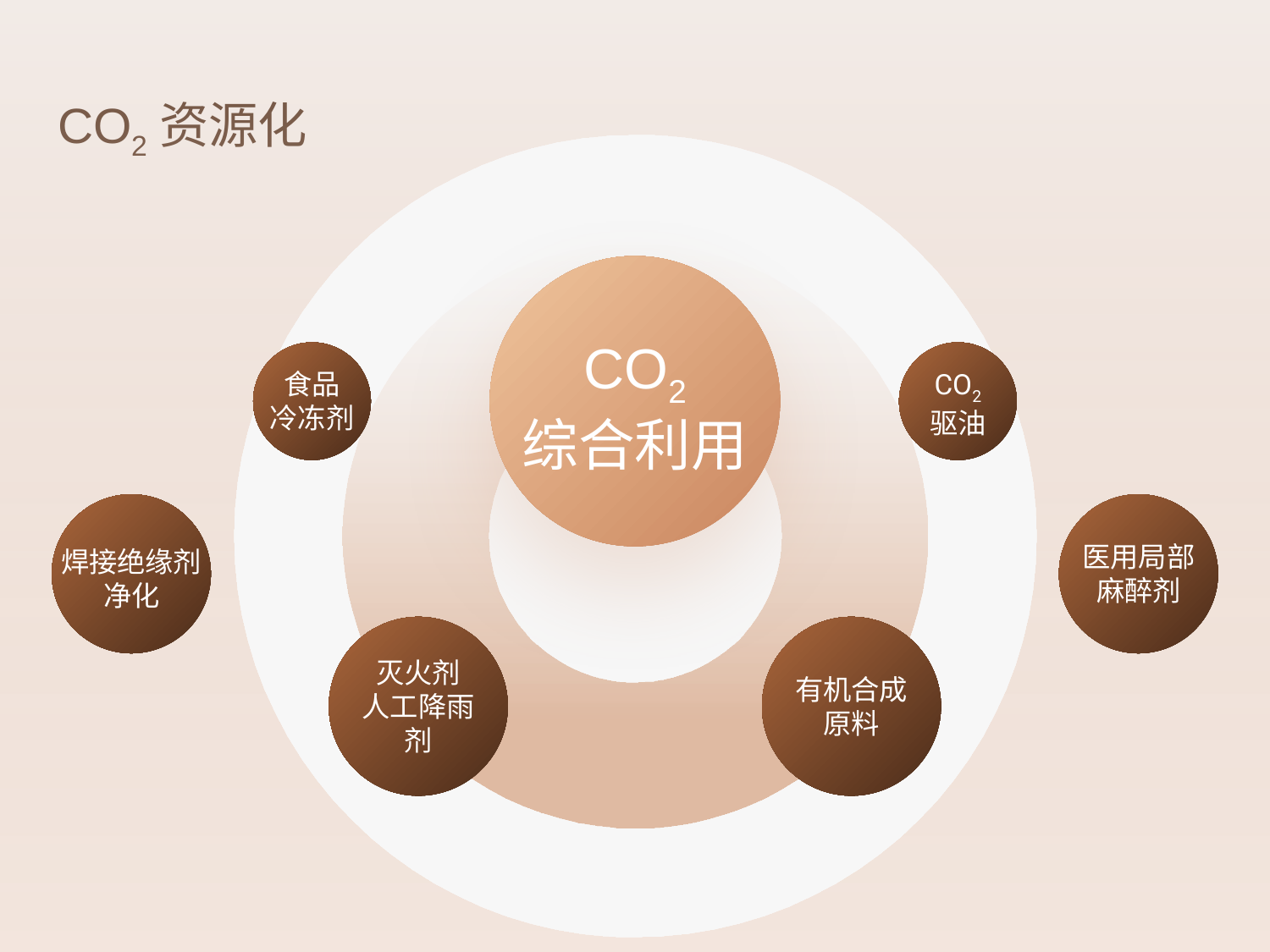

CO2资源化

CO2
综合利用

食品
冷冻剂
CO2
驱油

医用局部
麻醉剂
焊接绝缘剂
净化

灭火剂
人工降雨剂
有机合成
原料